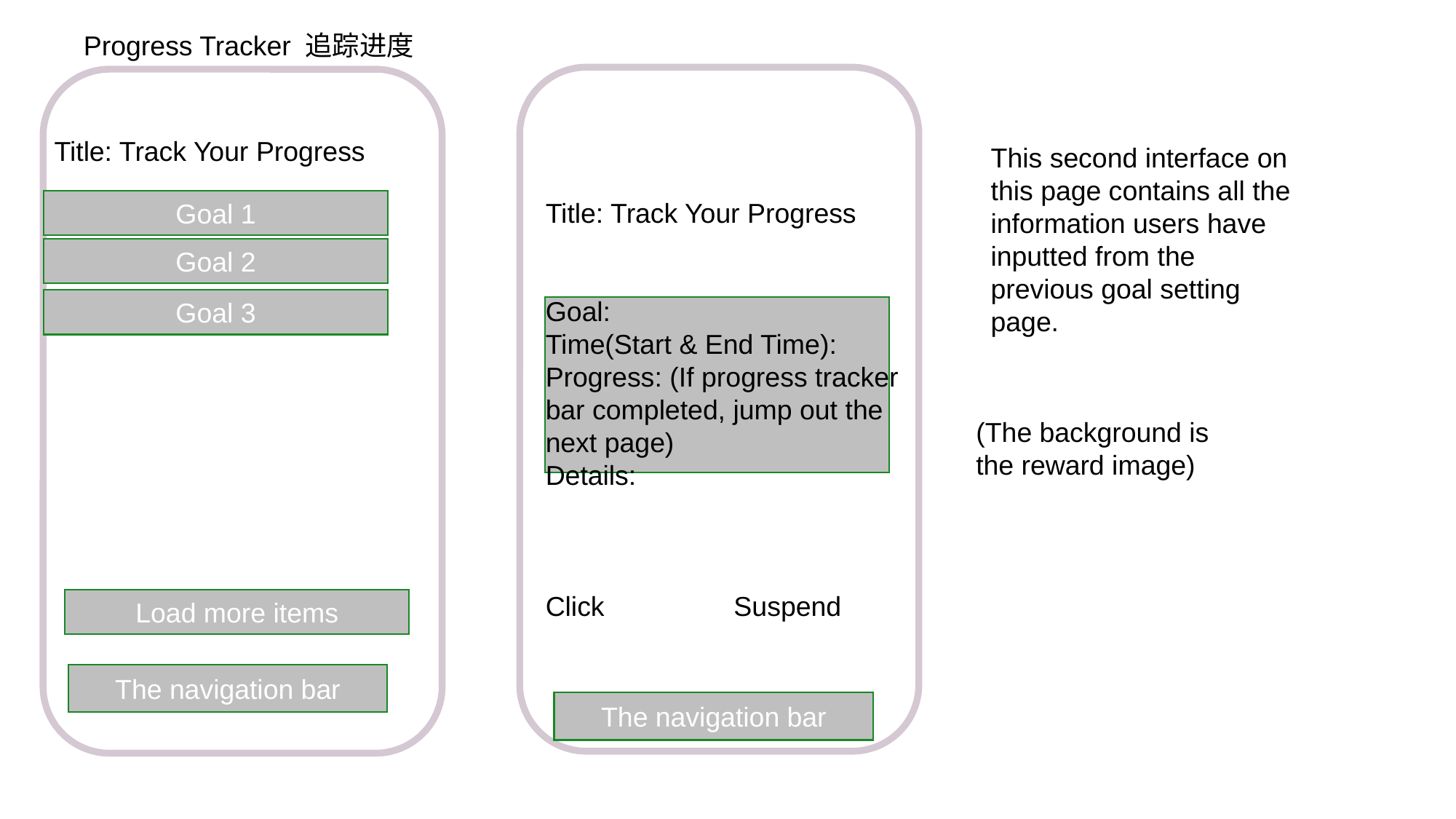

Progress Tracker 追踪进度

Title: Track Your Progress
This second interface on this page contains all the information users have inputted from the previous goal setting page.
Title: Track Your Progress

Goal:
Time(Start & End Time):
Progress: (If progress tracker bar completed, jump out the next page)
Details:

Click                 Suspend

Goal 1

Goal 2
Goal 3

(The background is the reward image)
Load more items
The navigation bar
The navigation bar